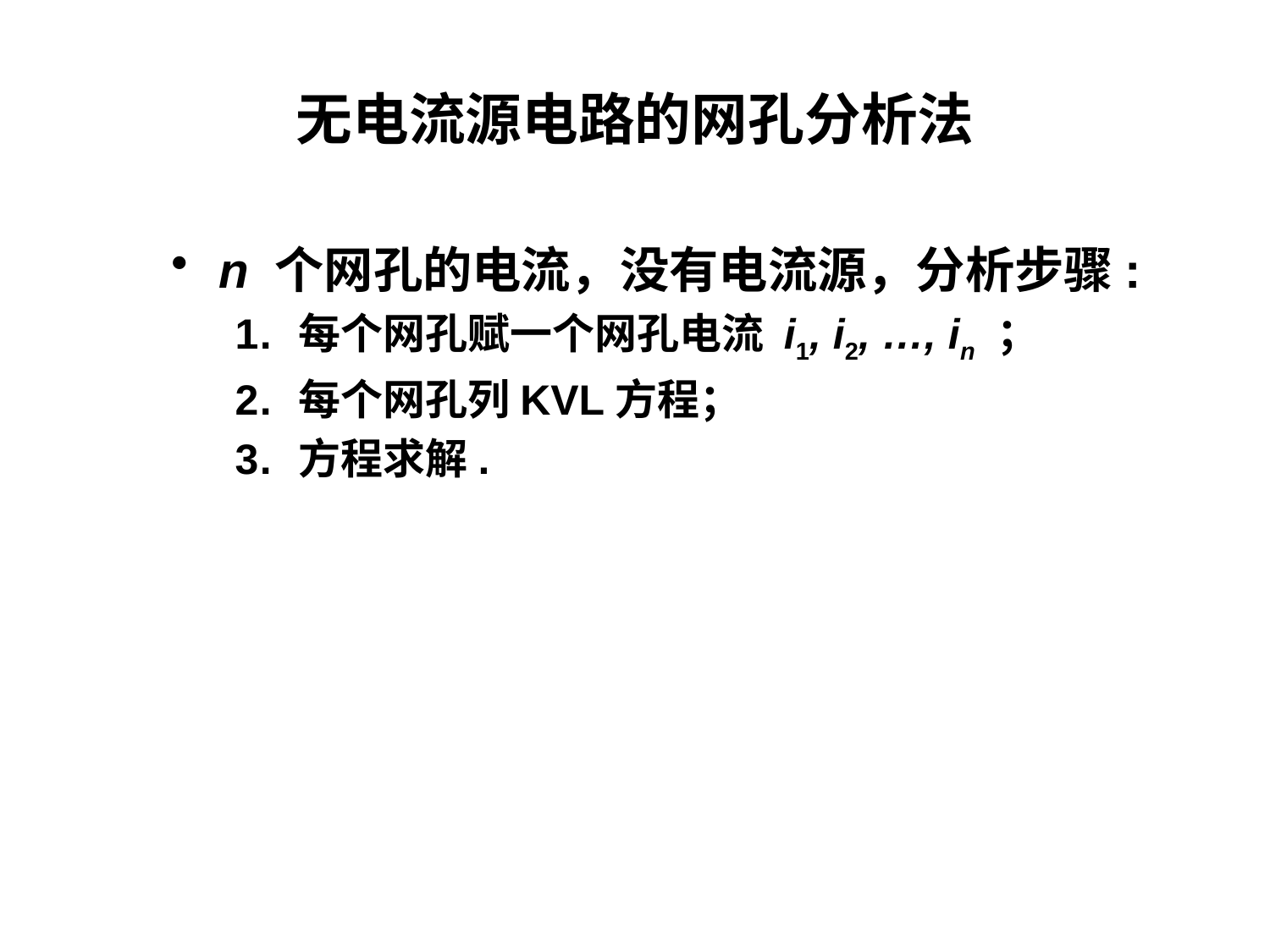

# 无电流源电路的网孔分析法
n 个网孔的电流，没有电流源，分析步骤:
每个网孔赋一个网孔电流 i1, i2, …, in ；
每个网孔列KVL方程；
方程求解.